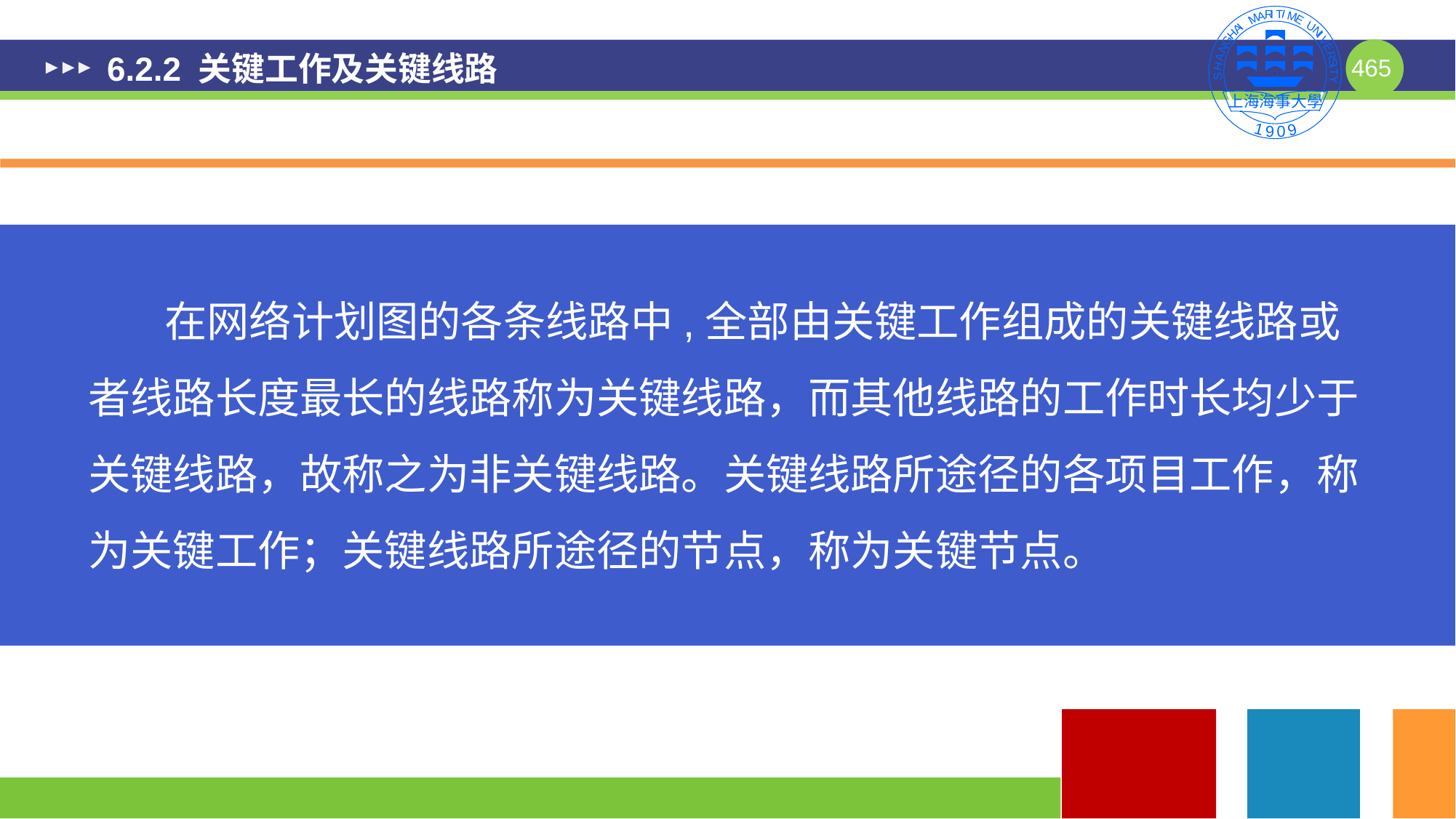

# 6.2.2 关键工作及关键线路

       在网络计划图的各条线路中,全部由关键工作组成的关键线路或者线路长度最长的线路称为关键线路，而其他线路的工作时长均少于关键线路，故称之为非关键线路。关键线路所途径的各项目工作，称为关键工作；关键线路所途径的节点，称为关键节点。

465